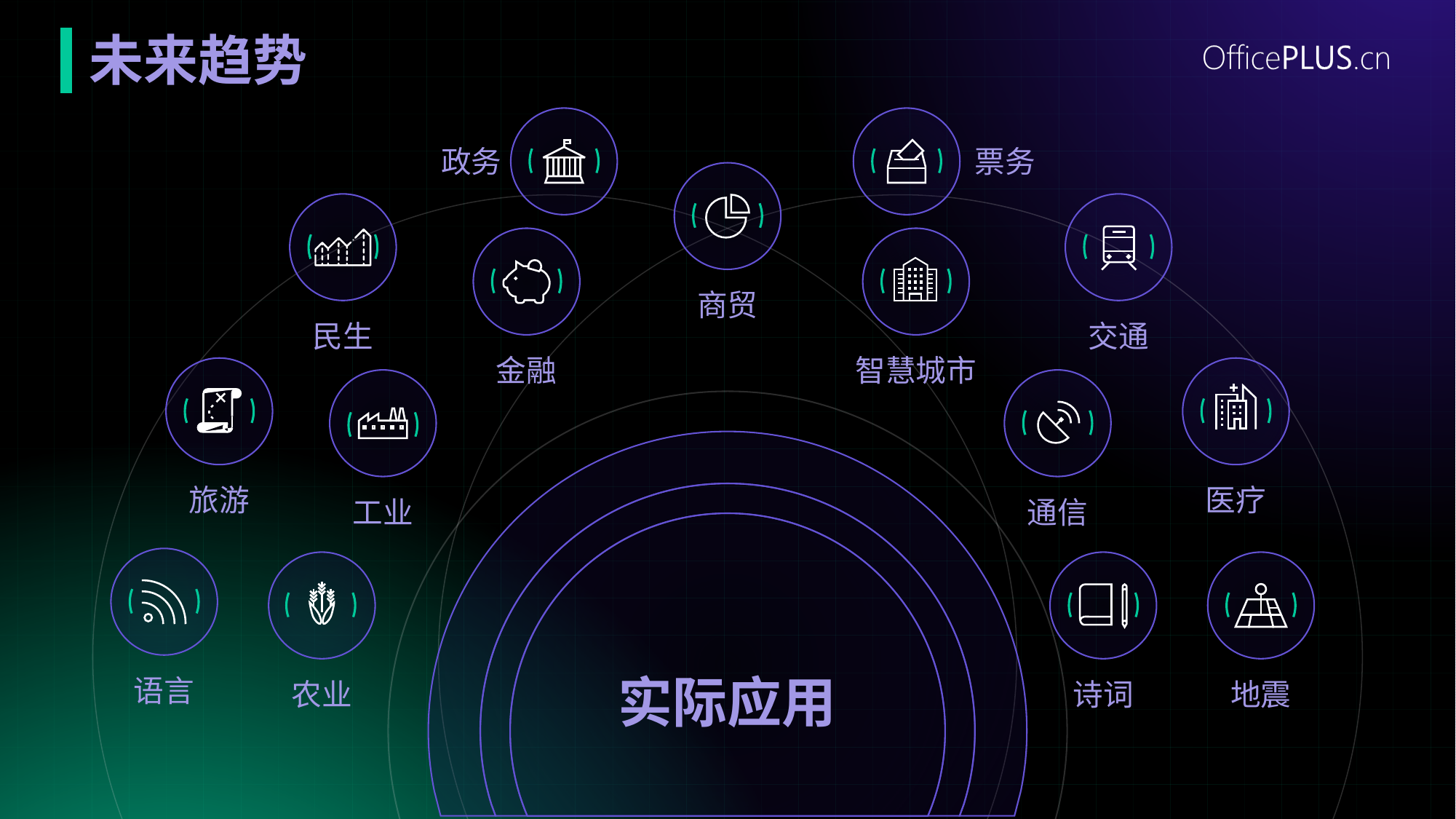

# 未来趋势

政务
票务

商贸
民生
交通
金融
智慧城市

旅游
医疗

工业
通信

实际应用
语言
诗词
地震
农业